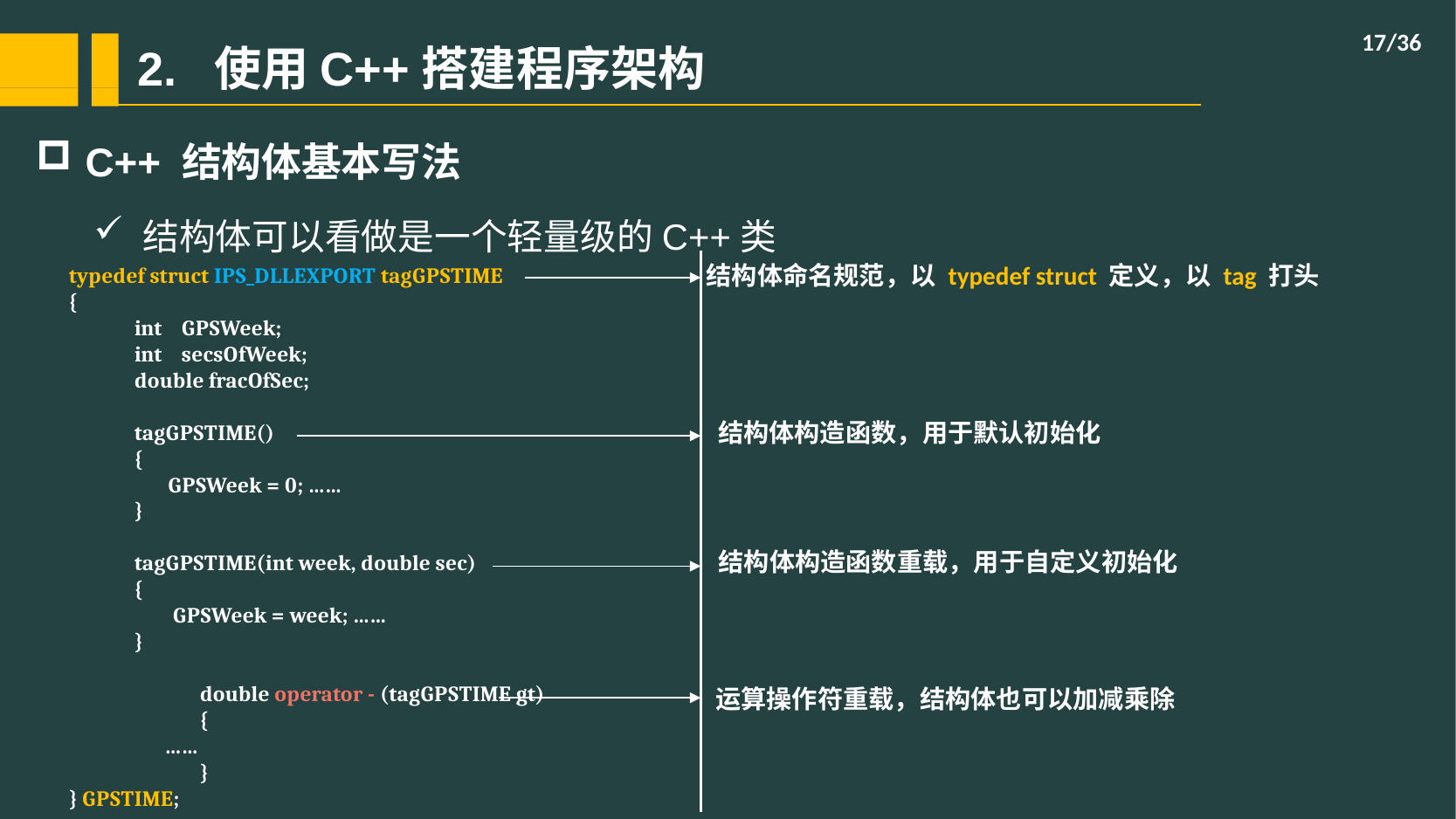

17/36
# 2.  使用C++搭建程序架构
C++ 结构体基本写法
结构体可以看做是一个轻量级的C++类

结构体命名规范，以 typedef struct 定义，以 tag 打头
typedef struct IPS_DLLEXPORT tagGPSTIME
{
int    GPSWeek;
int    secsOfWeek;
double fracOfSec;

tagGPSTIME()
{
       GPSWeek = 0; ……
}

tagGPSTIME(int week, double sec)
{
        GPSWeek = week; ……
}

	double operator - (tagGPSTIME gt)
	{
                    ……
	}
} GPSTIME;
结构体构造函数，用于默认初始化
结构体构造函数重载，用于自定义初始化
运算操作符重载，结构体也可以加减乘除